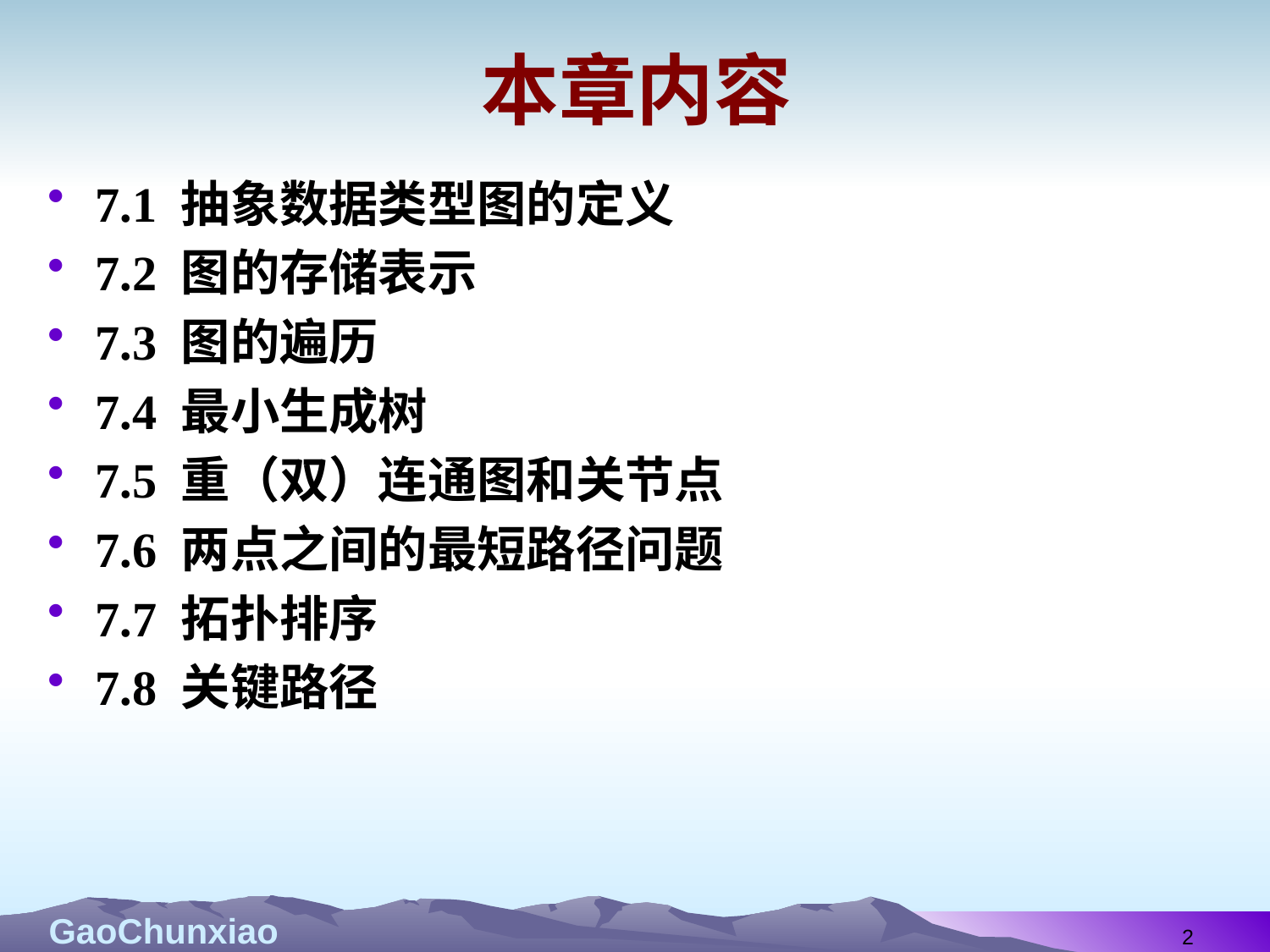

# 本章内容
7.1 抽象数据类型图的定义
7.2 图的存储表示
7.3 图的遍历
7.4 最小生成树
7.5 重（双）连通图和关节点
7.6 两点之间的最短路径问题
7.7 拓扑排序
7.8 关键路径

2